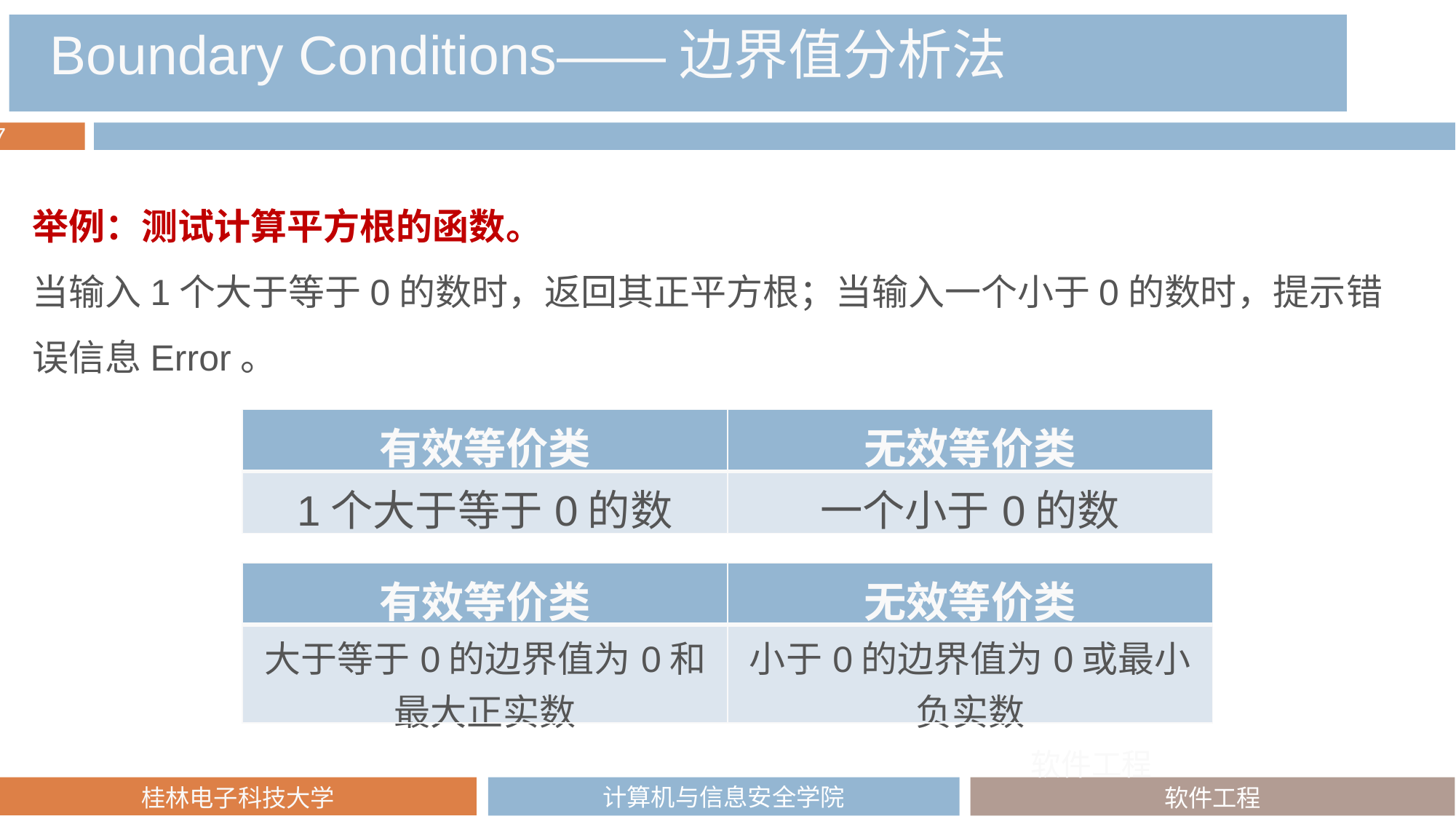

Boundary Conditions——边界值分析法

举例：测试计算平方根的函数。
当输入1个大于等于0的数时，返回其正平方根；当输入一个小于0的数时，提示错误信息Error。
| 有效等价类 | 无效等价类 |
| --- | --- |
| 1个大于等于0的数 | 一个小于0的数 |
| 有效等价类 | 无效等价类 |
| --- | --- |
| 大于等于0的边界值为0和最大正实数 | 小于0的边界值为0或最小负实数 |
软件工程